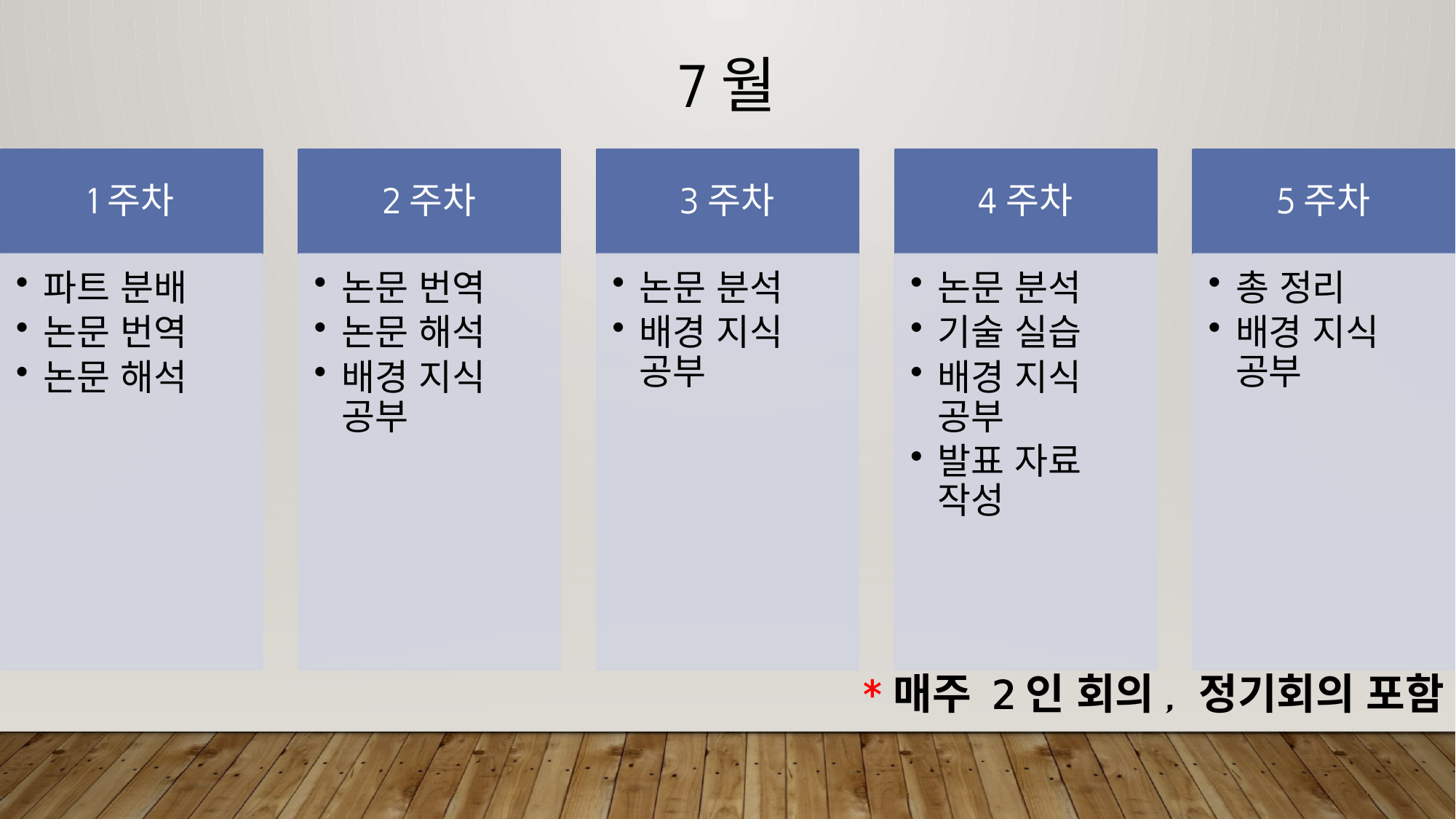

1주차
파트 분배
논문 번역
논문 해석
2주차
논문 번역
논문 해석
배경 지식 공부
3주차
논문 분석
배경 지식 공부
4주차
논문 분석
기술 실습
배경 지식 공부
발표 자료 작성
5주차
총 정리
배경 지식 공부

7월
*매주 2인 회의, 정기회의 포함